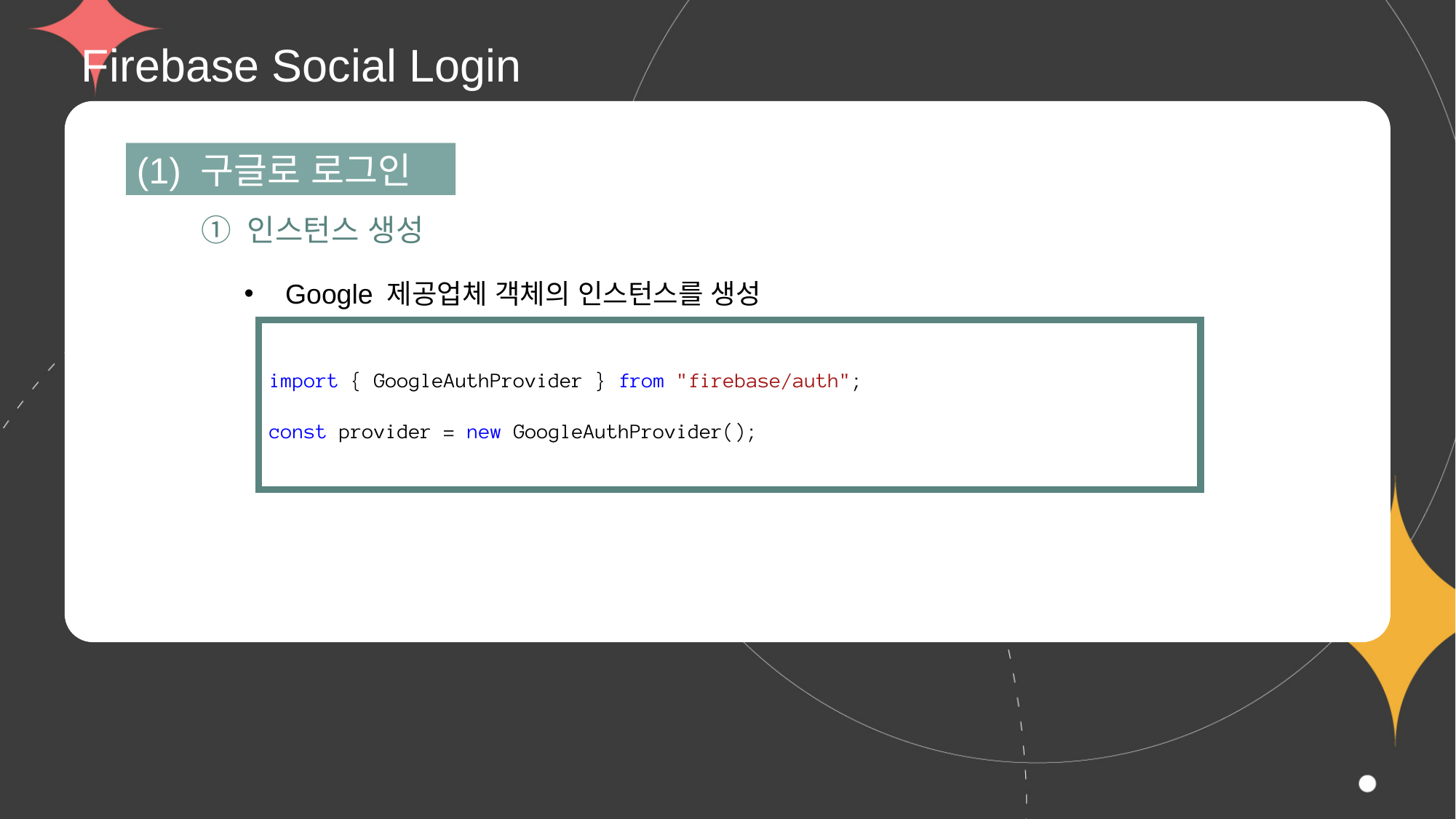

# Firebase Social Login
(1) 구글로 로그인
① 인스턴스 생성
Google 제공업체 객체의 인스턴스를 생성
import { GoogleAuthProvider } from "firebase/auth";
const provider = new GoogleAuthProvider();